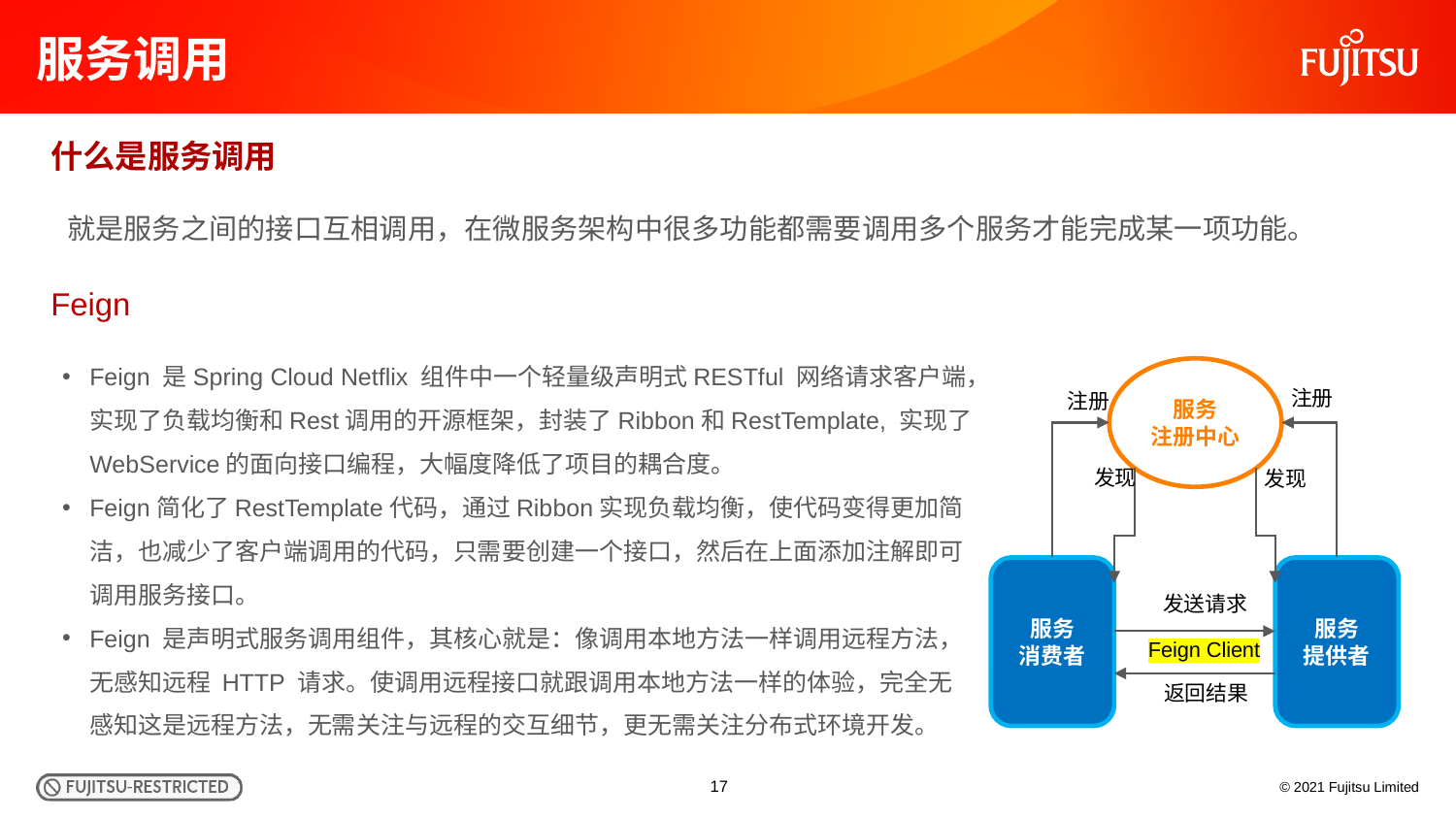

# 服务调用
什么是服务调用
就是服务之间的接口互相调用，在微服务架构中很多功能都需要调用多个服务才能完成某一项功能。
Feign
Feign 是Spring Cloud Netflix 组件中一个轻量级声明式RESTful 网络请求客户端，实现了负载均衡和Rest调用的开源框架，封装了Ribbon和RestTemplate, 实现了WebService的面向接口编程，大幅度降低了项目的耦合度。
Feign简化了RestTemplate代码，通过Ribbon实现负载均衡，使代码变得更加简洁，也减少了客户端调用的代码，只需要创建一个接口，然后在上面添加注解即可调用服务接口。
Feign 是声明式服务调用组件，其核心就是：像调用本地方法一样调用远程方法，无感知远程 HTTP 请求。使调用远程接口就跟调用本地方法一样的体验，完全无感知这是远程方法，无需关注与远程的交互细节，更无需关注分布式环境开发。
服务
注册中心
注册
注册
发现
发现
服务
消费者
服务
提供者
发送请求
Feign Client
返回结果
17
© 2021 Fujitsu Limited